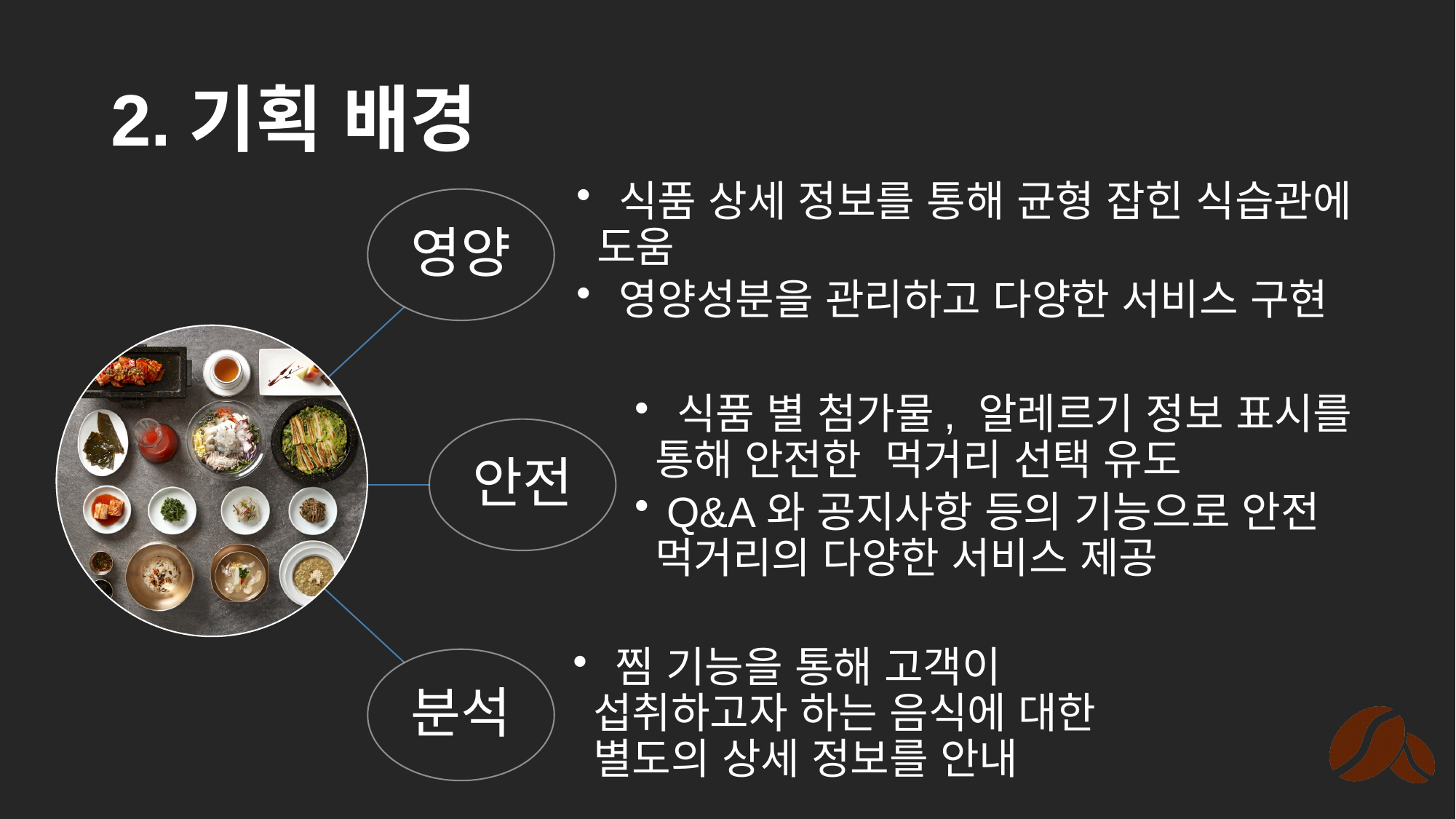

# 2.기획 배경
영양

 식품 상세 정보를 통해 균형 잡힌 식습관에 도움
 영양성분을 관리하고 다양한 서비스 구현

 식품 별 첨가물, 알레르기 정보 표시를 통해 안전한  먹거리 선택 유도
 Q&A와 공지사항 등의 기능으로 안전 먹거리의 다양한 서비스 제공
안전

분석
 찜 기능을 통해 고객이 섭취하고자 하는 음식에 대한 별도의 상세 정보를 안내